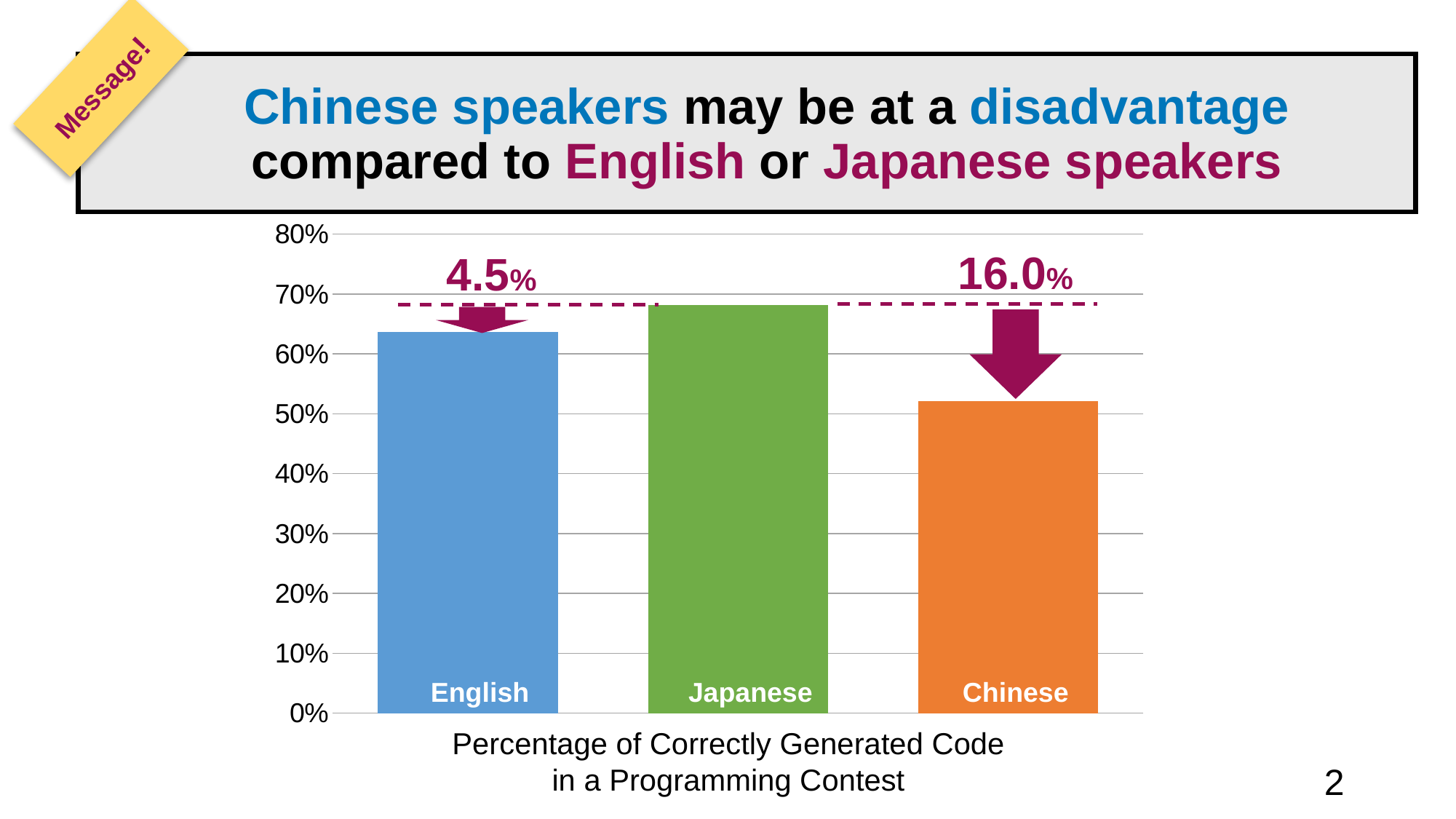

# Chinese speakers may be at a disadvantage compared to English or Japanese speakers

Message!

### Chart

| Category |  |
|---|---|
| 英語 | 0.636 |
| 日本語 | 0.681 |
| 中国語 | 0.521 |
16.0%
4.5%

English
Japanese
Chinese
Percentage of Correctly Generated Code
in a Programming Contest
2